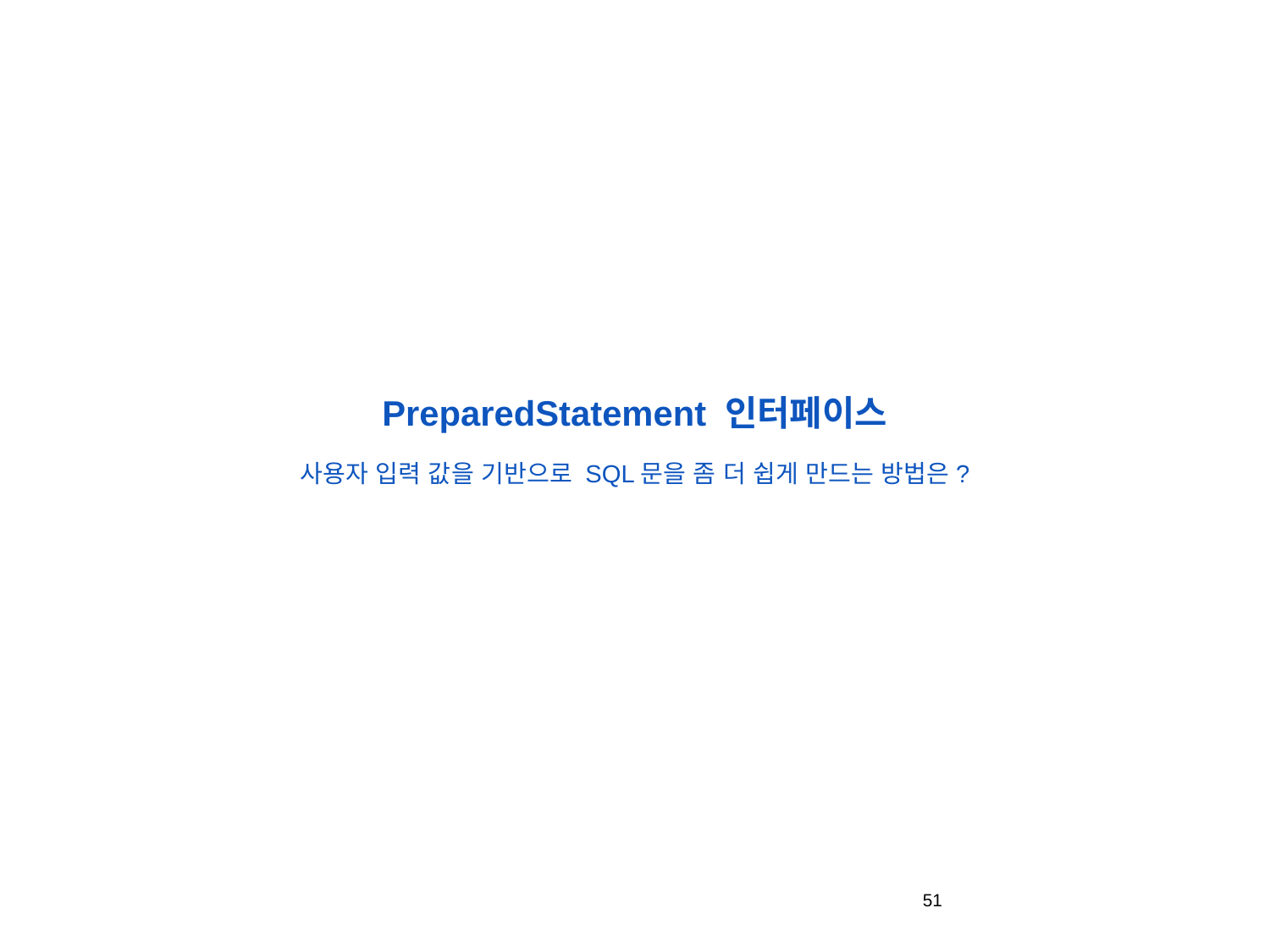

PreparedStatement 인터페이스
사용자 입력 값을 기반으로 SQL문을 좀 더 쉽게 만드는 방법은?
51